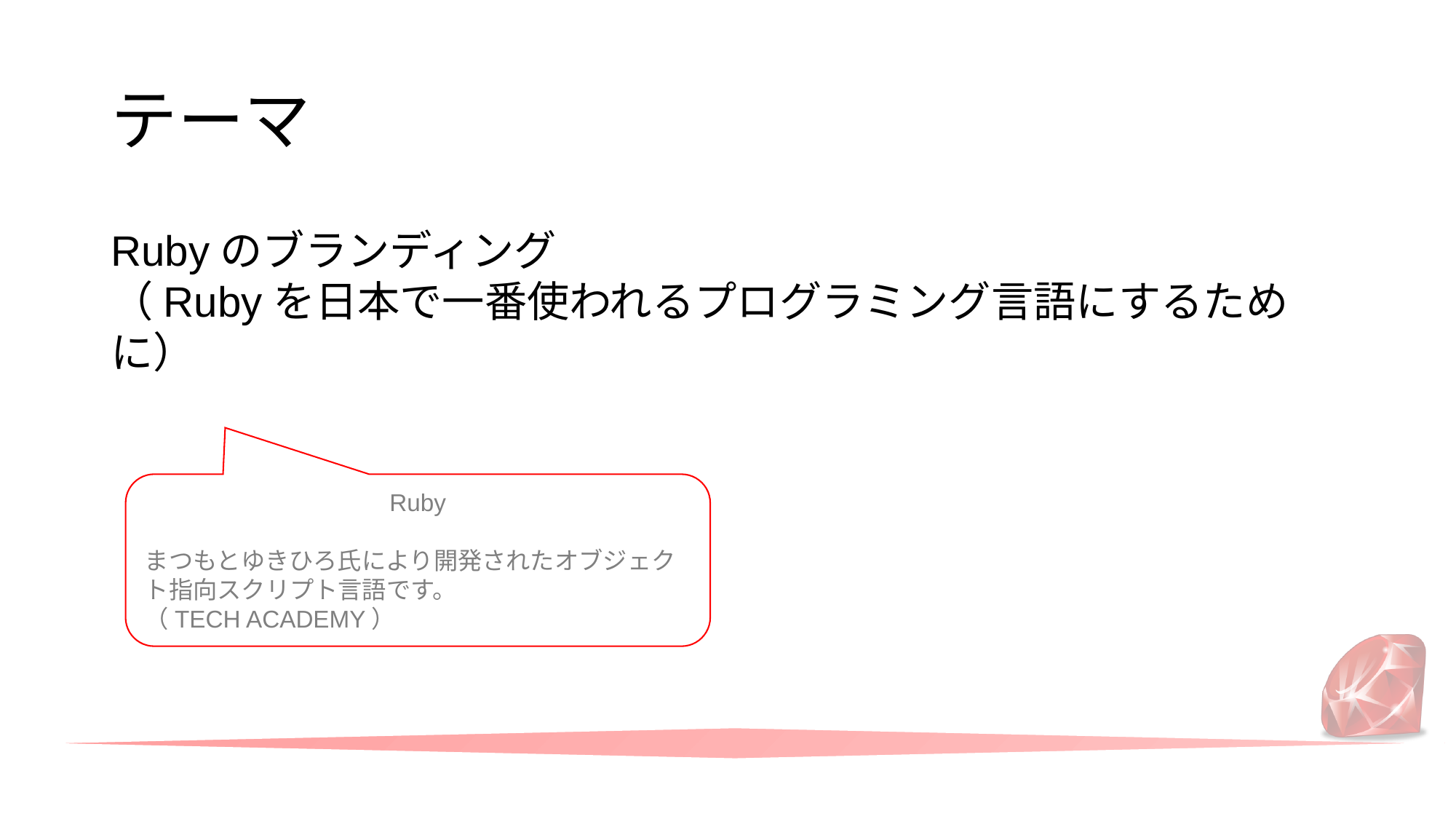

# テーマ
Rubyのブランディング
（Rubyを日本で一番使われるプログラミング言語にするために）

Ruby

まつもとゆきひろ氏により開発されたオブジェクト指向スクリプト言語です。
（TECH ACADEMY）